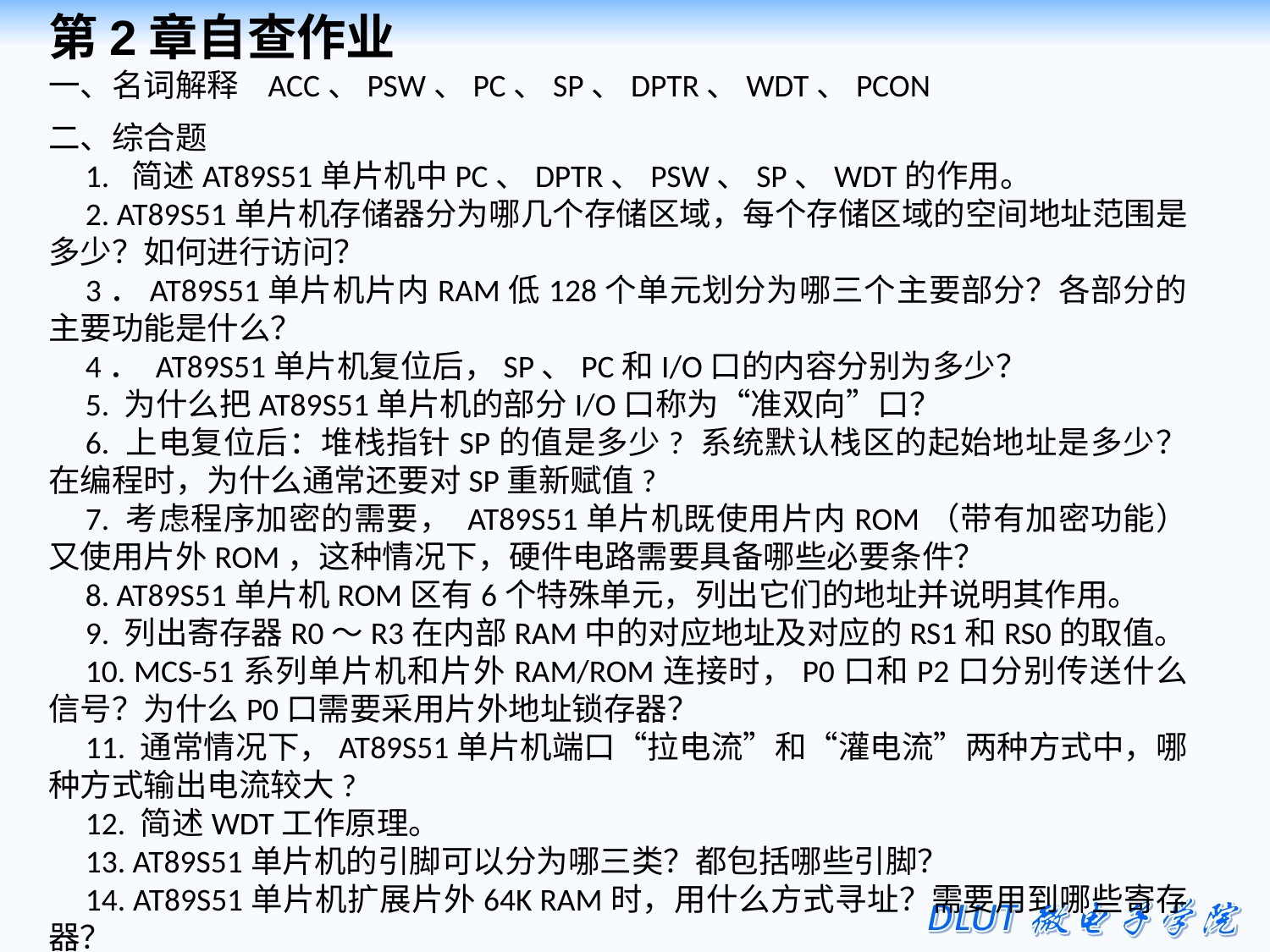

第2章自查作业
一、名词解释   ACC、PSW、PC、SP、DPTR、WDT、PCON
二、综合题
1.  简述AT89S51单片机中PC、DPTR、PSW、SP、WDT的作用。
2. AT89S51单片机存储器分为哪几个存储区域，每个存储区域的空间地址范围是多少？如何进行访问？
3．AT89S51单片机片内RAM低128个单元划分为哪三个主要部分？各部分的主要功能是什么？
4． AT89S51单片机复位后，SP、PC和I/O口的内容分别为多少？
5. 为什么把AT89S51单片机的部分I/O口称为“准双向”口？
6. 上电复位后：堆栈指针SP的值是多少? 系统默认栈区的起始地址是多少？在编程时，为什么通常还要对SP重新赋值?
7. 考虑程序加密的需要， AT89S51单片机既使用片内ROM（带有加密功能）又使用片外ROM，这种情况下，硬件电路需要具备哪些必要条件？
8. AT89S51单片机ROM区有6个特殊单元，列出它们的地址并说明其作用。
9. 列出寄存器R0～R3在内部RAM中的对应地址及对应的RS1和RS0的取值。
10. MCS-51系列单片机和片外RAM/ROM连接时，P0口和P2口分别传送什么信号？为什么P0口需要采用片外地址锁存器？
11. 通常情况下，AT89S51单片机端口“拉电流”和“灌电流”两种方式中，哪种方式输出电流较大?
12. 简述WDT工作原理。
13. AT89S51单片机的引脚可以分为哪三类？都包括哪些引脚？
14. AT89S51单片机扩展片外64K RAM时，用什么方式寻址？需要用到哪些寄存器？